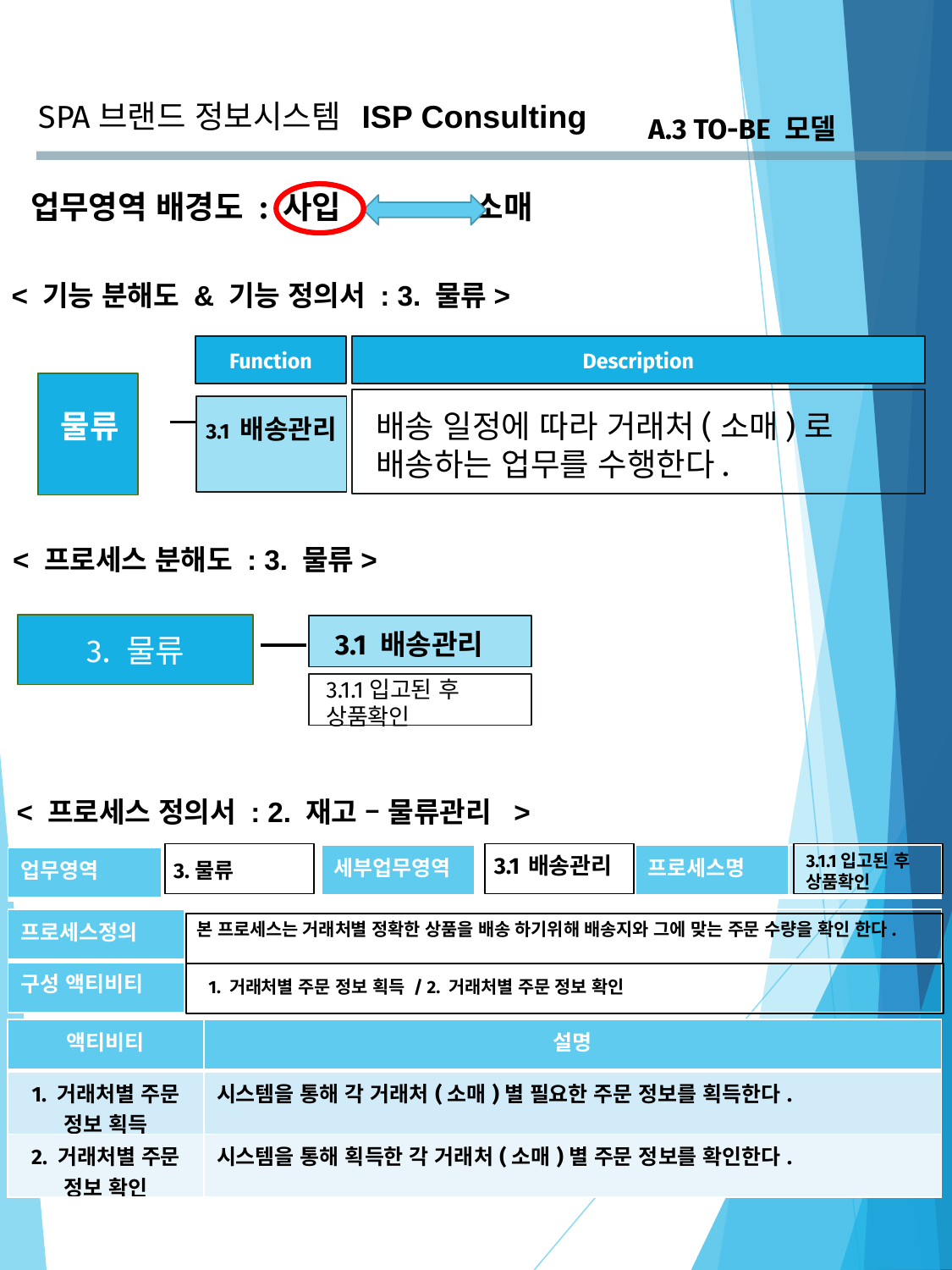

SPA브랜드 정보시스템
ISP Consulting
A.3 TO-BE 모델
업무영역 배경도 : 사입               소매

< 기능 분해도 & 기능 정의서 : 3. 물류>
Function
Description

 물류
배송 일정에 따라 거래처(소매)로 배송하는 업무를 수행한다.
3.1 배송관리
< 프로세스 분해도 : 3. 물류>

3. 물류

3.1 배송관리
3.1.1입고된 후 상품확인

< 프로세스 정의서 : 2. 재고 – 물류관리  >

3.1.1입고된 후 상품확인

| 세부업무영역 |  |
| --- | --- |
| 프로세스명 |  |
| --- | --- |
3.1 배송관리

| 업무영역 | 3.물류 |
| --- | --- |
| 프로세스정의 | 본 프로세스는 거래처별 정확한 상품을 배송 하기위해 배송지와 그에 맞는 주문 수량을 확인 한다. |
| --- | --- |
| 구성 액티비티 |  |

1. 거래처별 주문 정보 획득 / 2. 거래처별 주문 정보 확인

| 액티비티 | 설명 |
| --- | --- |
| 1. 거래처별 주문 정보 획득 | 시스템을 통해 각 거래처(소매)별 필요한 주문 정보를 획득한다. |
| 2. 거래처별 주문 정보 확인 | 시스템을 통해 획득한 각 거래처(소매)별 주문 정보를 확인한다. |